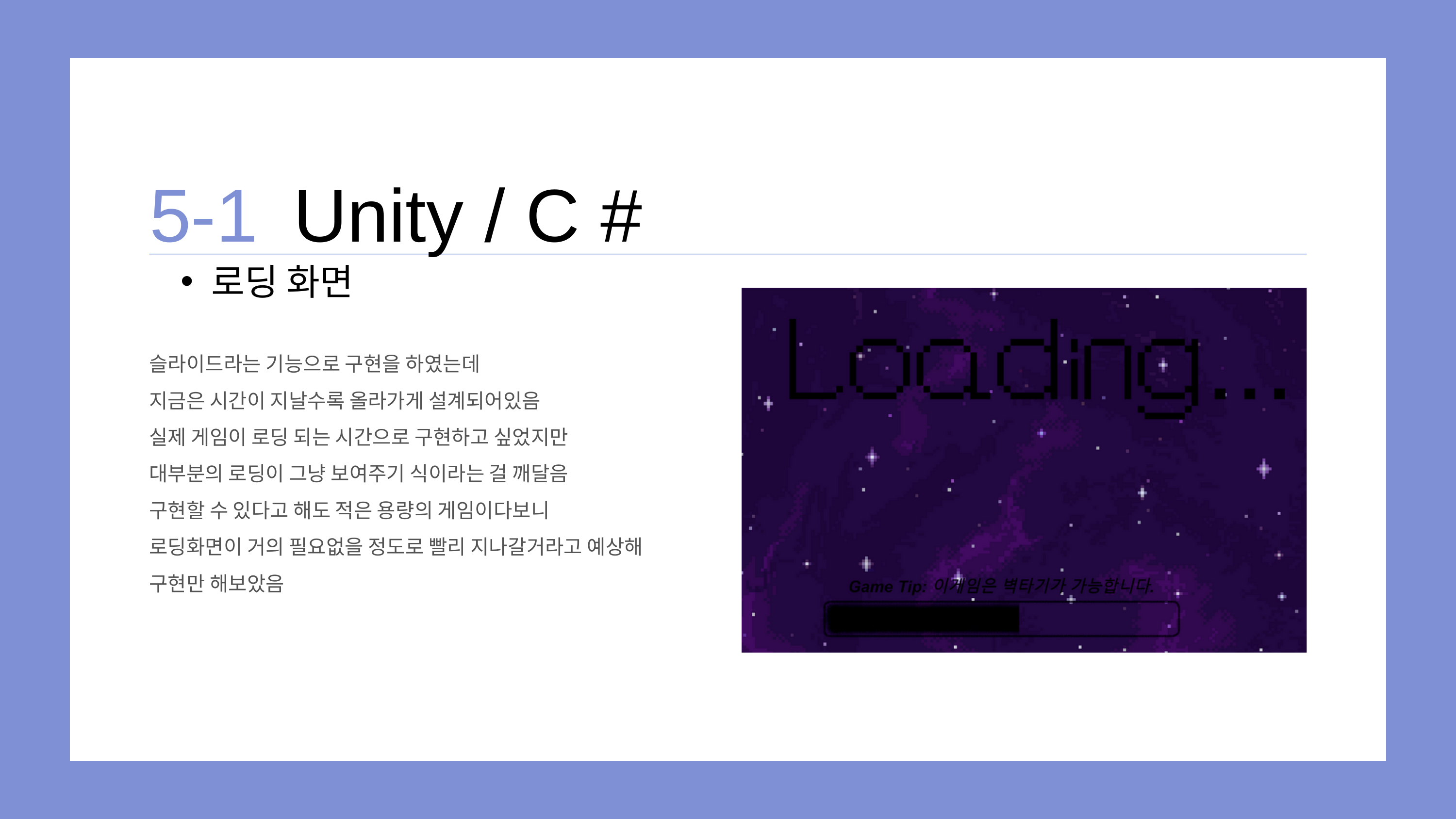

5-1
Unity / C #
로딩 화면

슬라이드라는 기능으로 구현을 하였는데
지금은 시간이 지날수록 올라가게 설계되어있음
실제 게임이 로딩 되는 시간으로 구현하고 싶었지만
대부분의 로딩이 그냥 보여주기 식이라는 걸 깨달음
구현할 수 있다고 해도 적은 용량의 게임이다보니
로딩화면이 거의 필요없을 정도로 빨리 지나갈거라고 예상해
구현만 해보았음